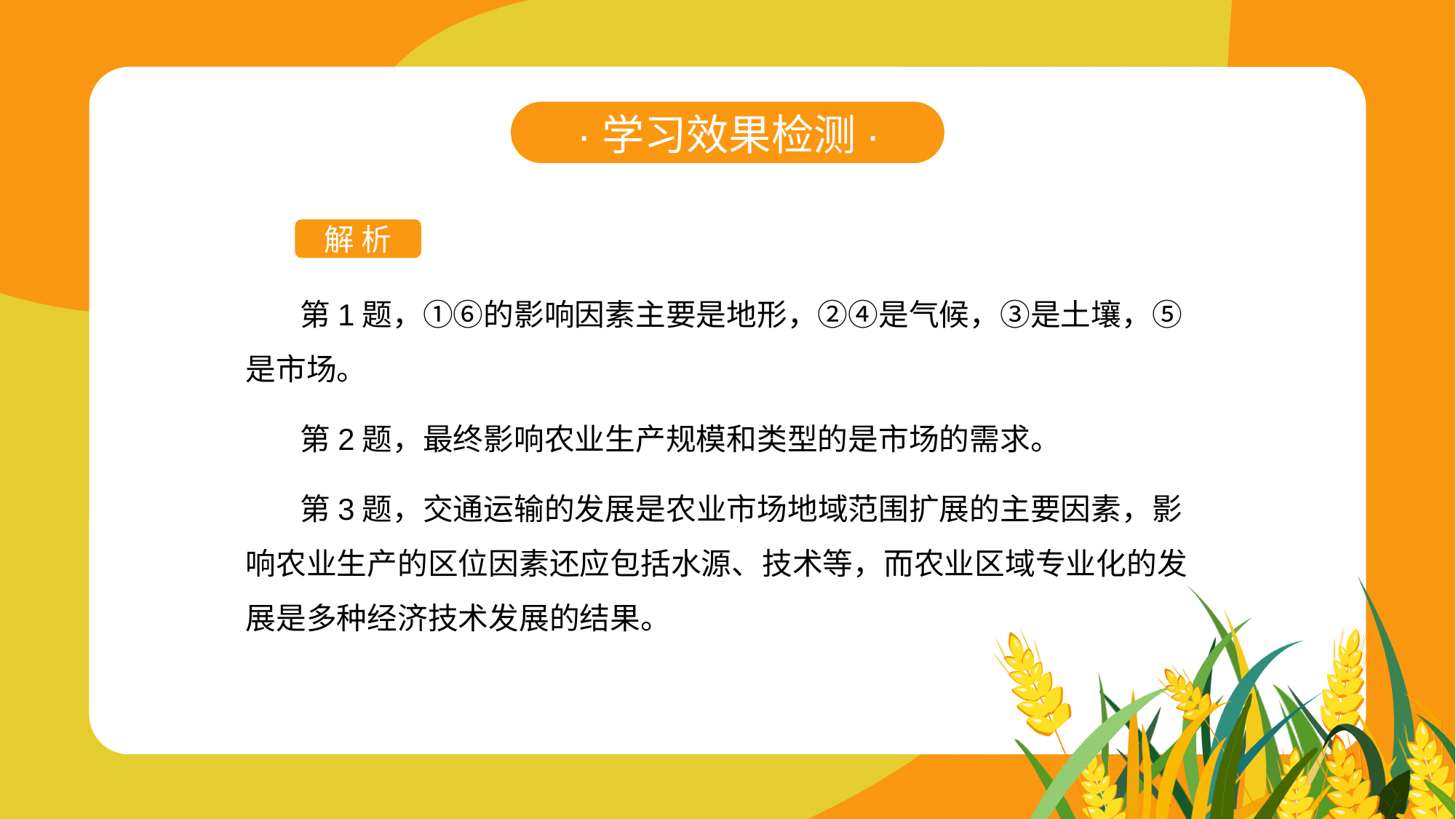

·学习效果检测·
解 析
第1题，①⑥的影响因素主要是地形，②④是气候，③是土壤，⑤是市场。
第2题，最终影响农业生产规模和类型的是市场的需求。
第3题，交通运输的发展是农业市场地域范围扩展的主要因素，影响农业生产的区位因素还应包括水源、技术等，而农业区域专业化的发展是多种经济技术发展的结果。